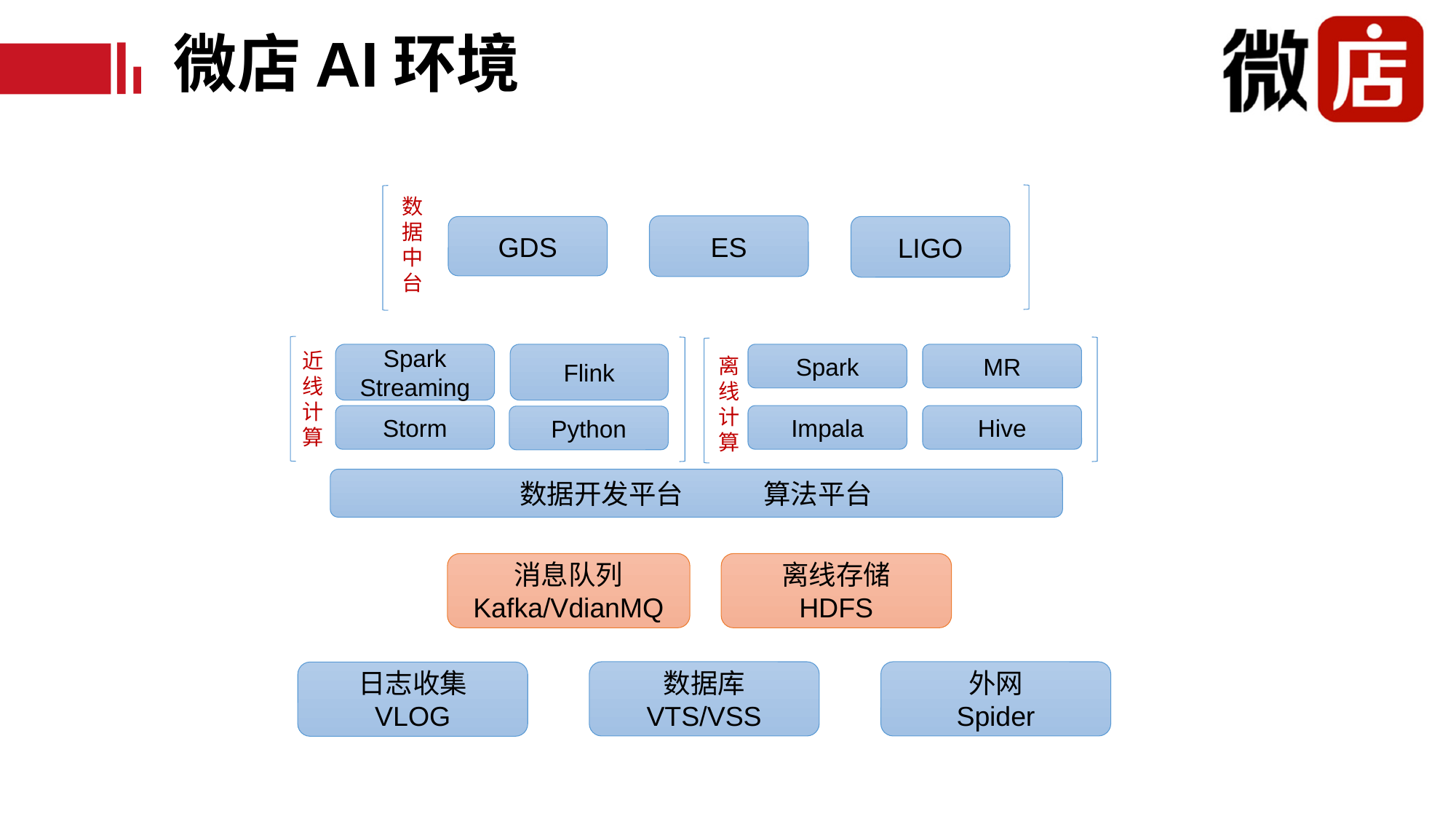

# 微店AI环境

数
据
中
台
ES
LIGO
GDS

近
线
计
算
Spark
Streaming
Flink
Spark
MR
离
线
计
算
Storm
Impala
Hive
Python
数据开发平台             算法平台
消息队列
Kafka/VdianMQ
离线存储
HDFS
数据库
VTS/VSS
外网
Spider
日志收集
VLOG